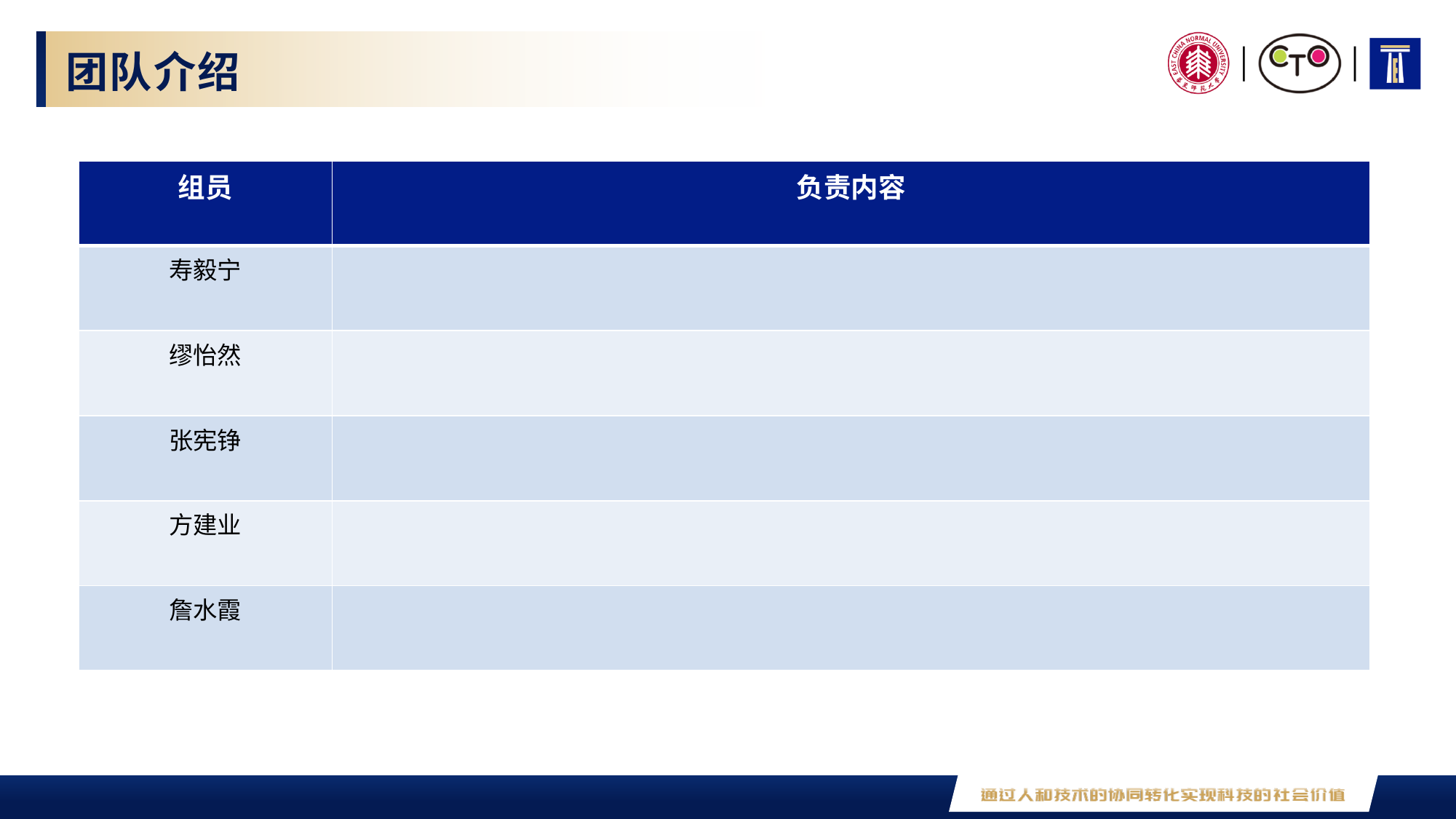

团队介绍
| 组员 | 负责内容 |
| --- | --- |
| 寿毅宁 |  |
| 缪怡然 |  |
| 张宪铮 |  |
| 方建业 |  |
| 詹水霞 |  |